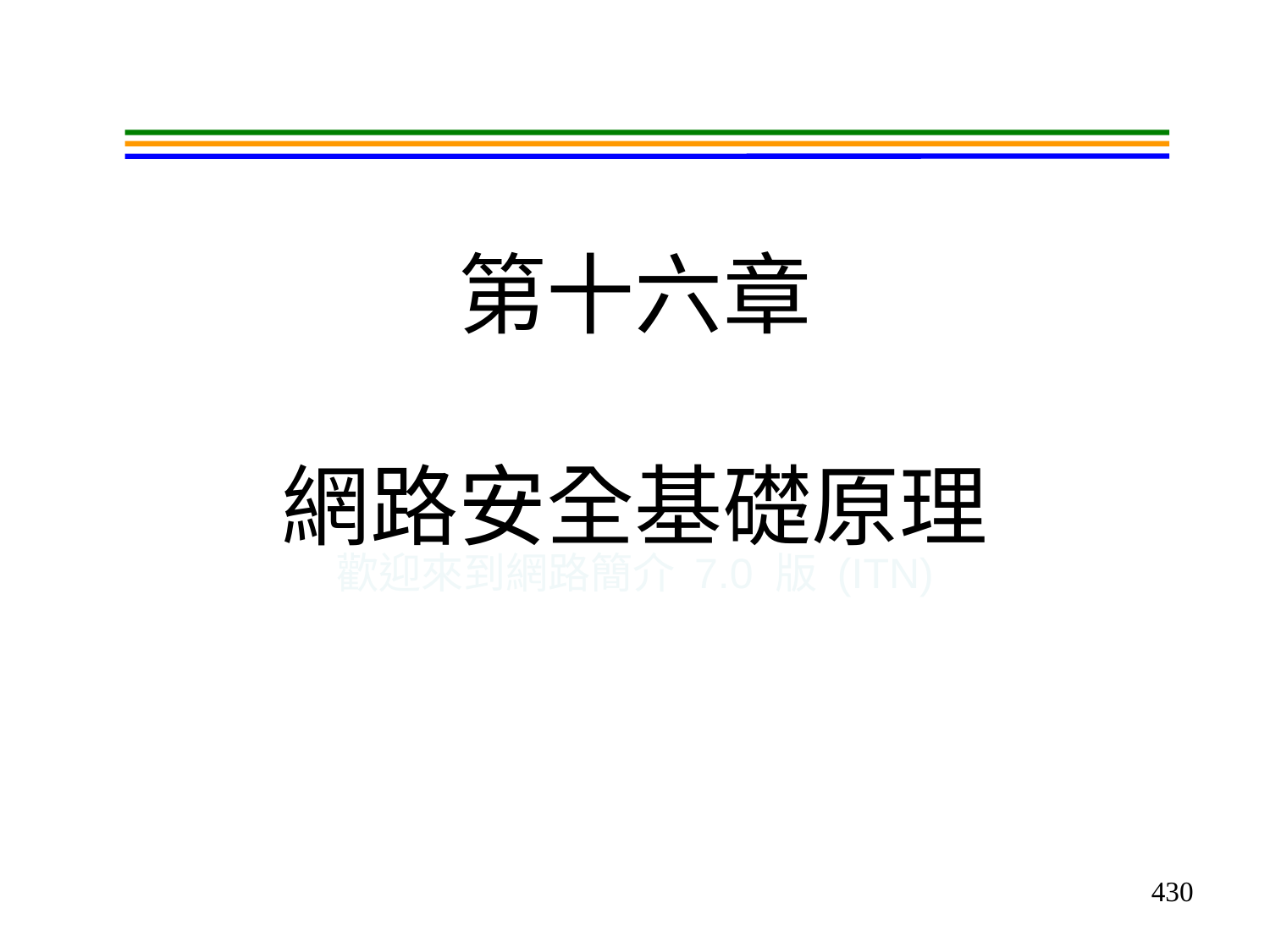

# 第十六章 網路安全基礎原理
歡迎來到網路簡介 7.0 版 (ITN)

430